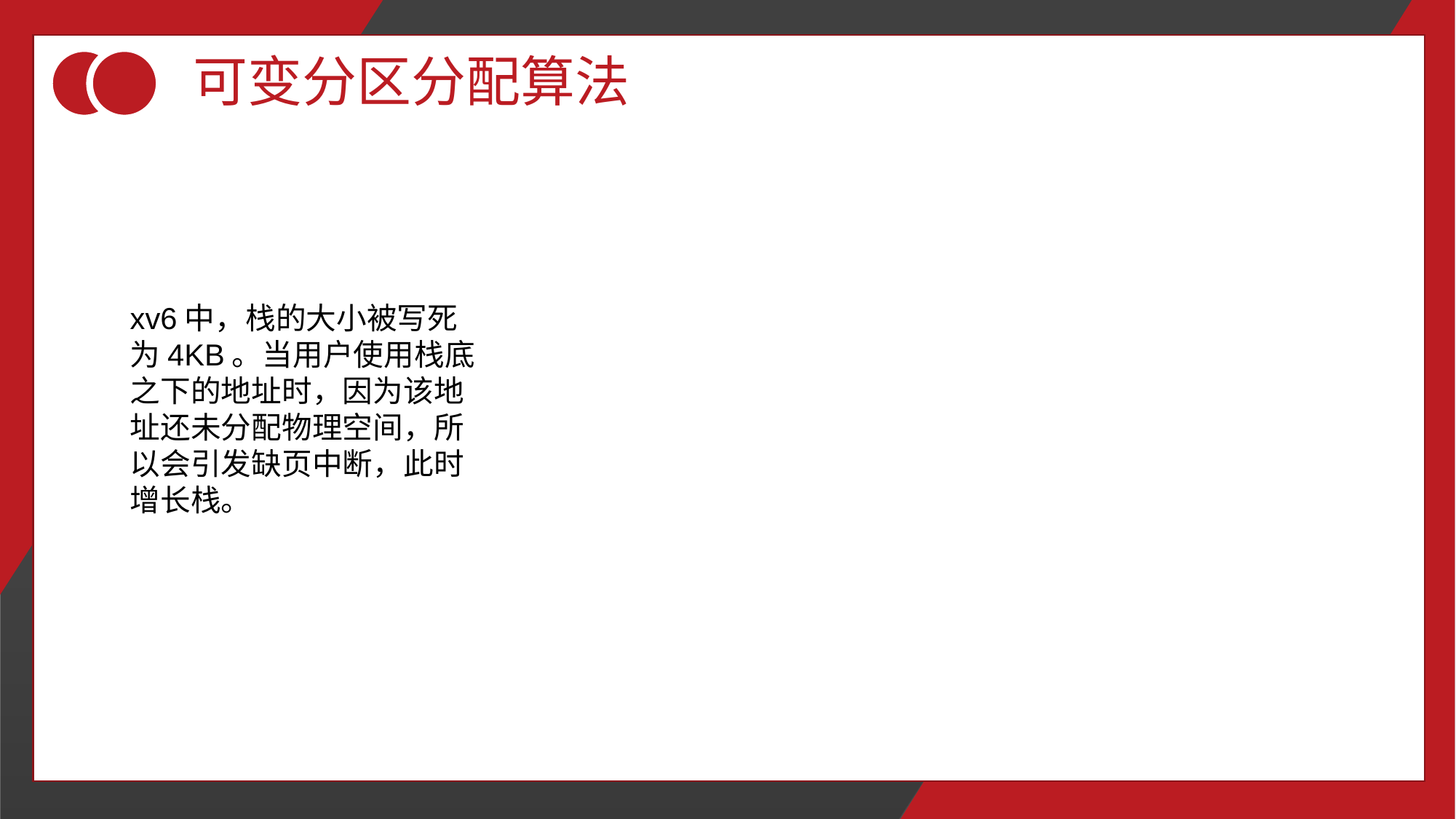

可变分区分配算法

xv6中，栈的大小被写死为4KB。当用户使用栈底之下的地址时，因为该地址还未分配物理空间，所以会引发缺页中断，此时增长栈。